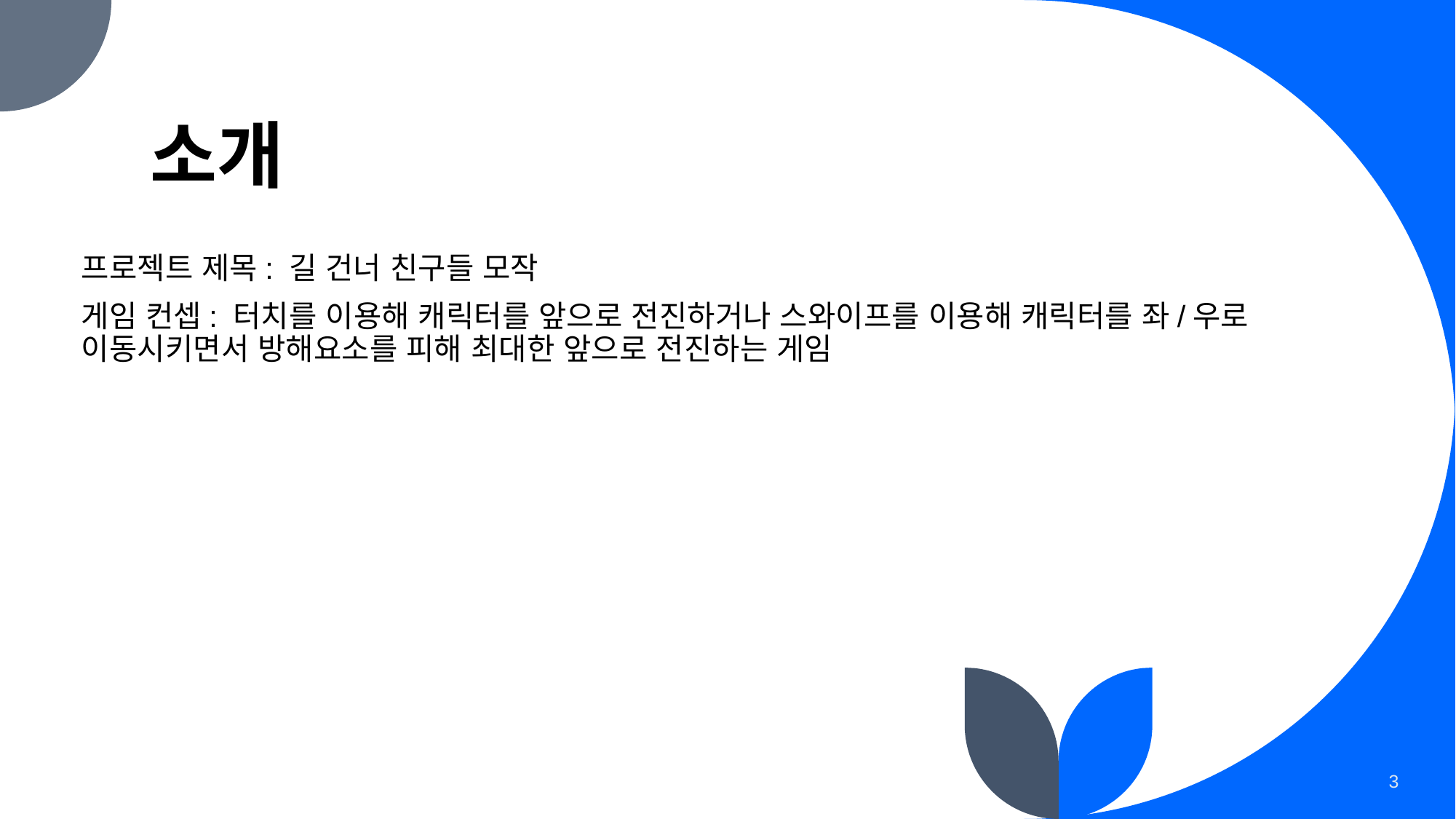

# 소개
프로젝트 제목: 길 건너 친구들 모작
게임 컨셉: 터치를 이용해 캐릭터를 앞으로 전진하거나 스와이프를 이용해 캐릭터를 좌/우로 이동시키면서 방해요소를 피해 최대한 앞으로 전진하는 게임
3